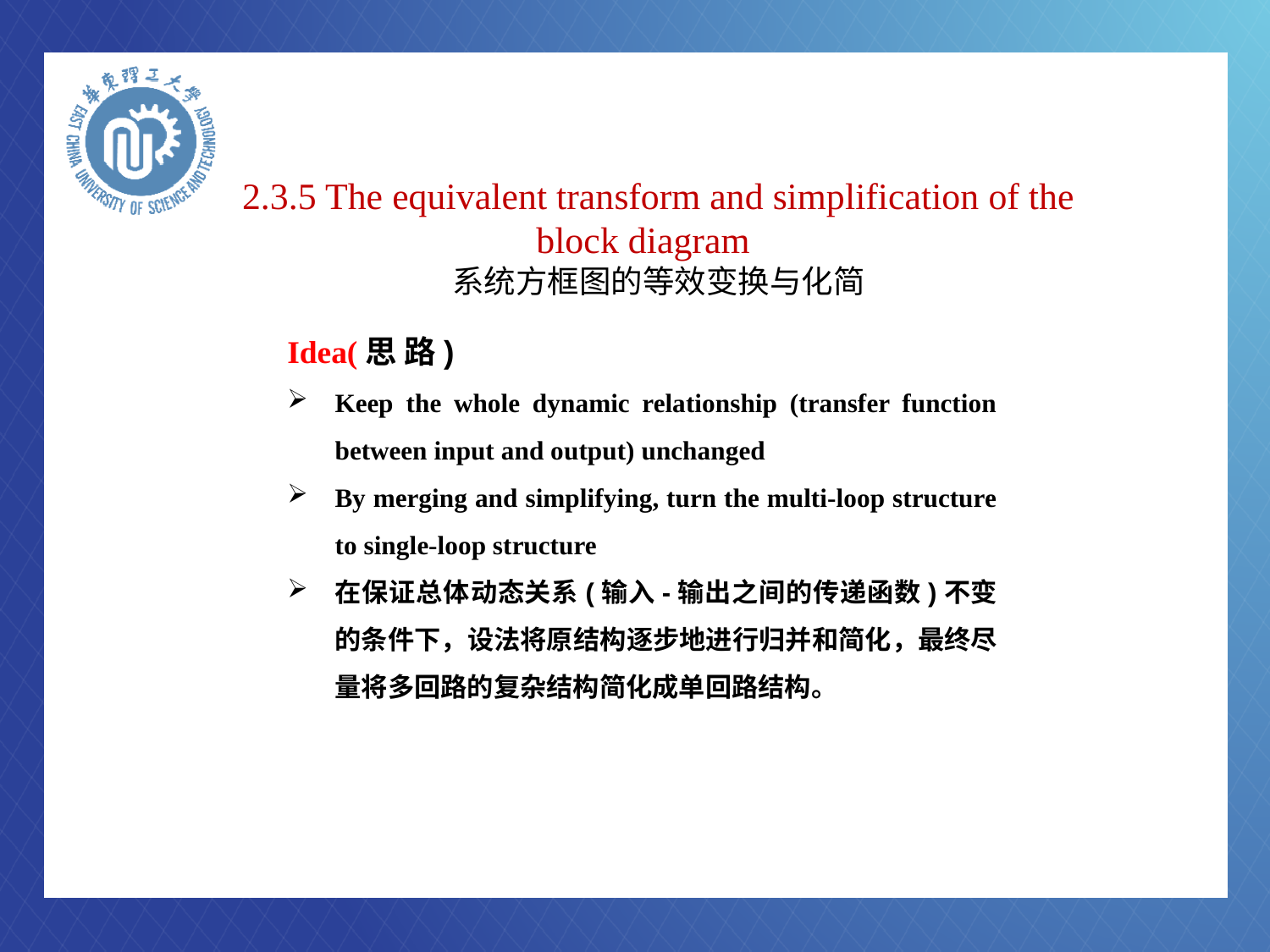

# 2.3.5 The equivalent transform and simplification of the block diagram 系统方框图的等效变换与化简
Idea(思 路)
Keep the whole dynamic relationship (transfer function between input and output) unchanged
By merging and simplifying, turn the multi-loop structure to single-loop structure
在保证总体动态关系(输入-输出之间的传递函数)不变的条件下，设法将原结构逐步地进行归并和简化，最终尽量将多回路的复杂结构简化成单回路结构。